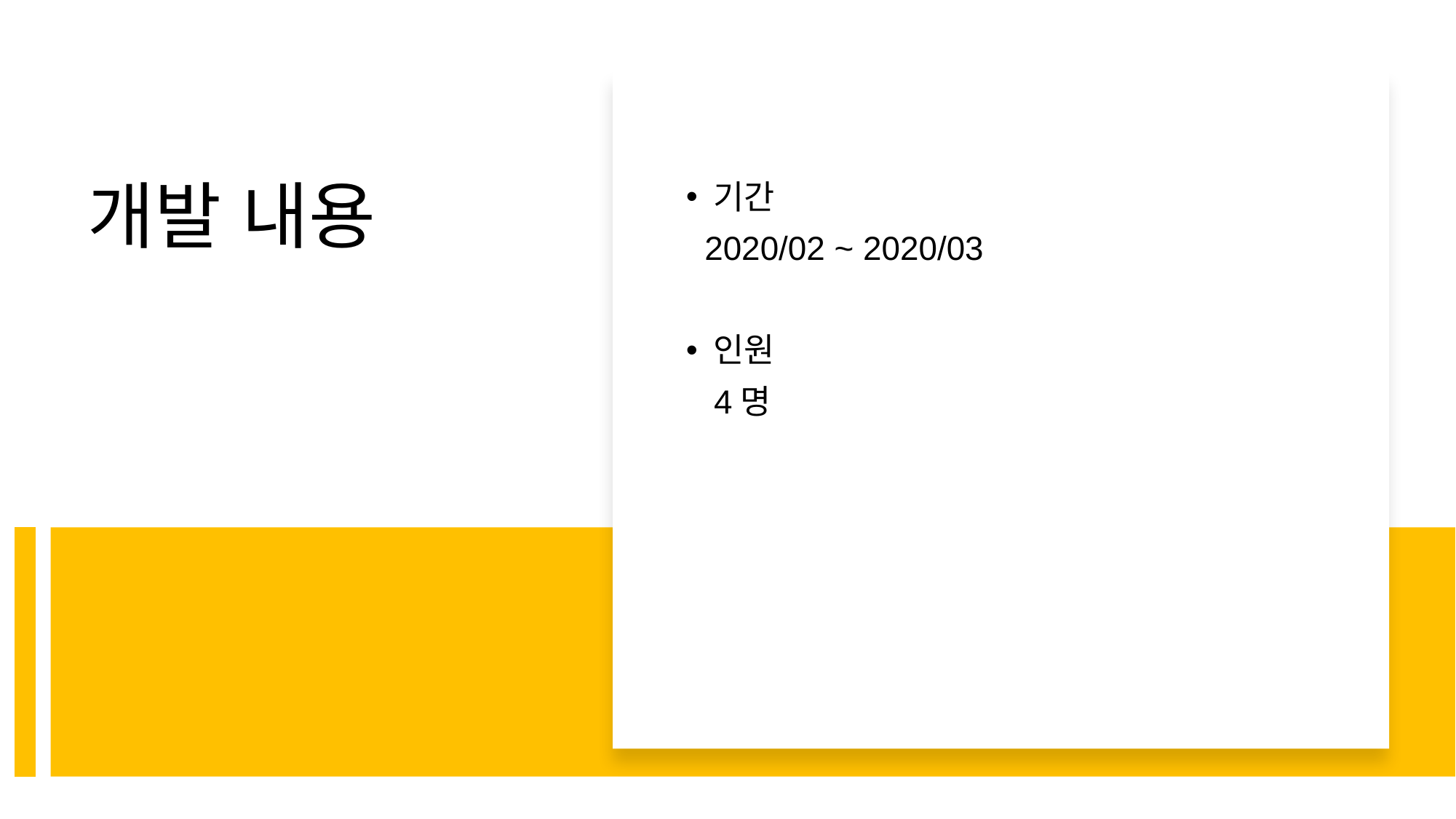

기간
  2020/02 ~ 2020/03

인원
   4명

# 개발 내용